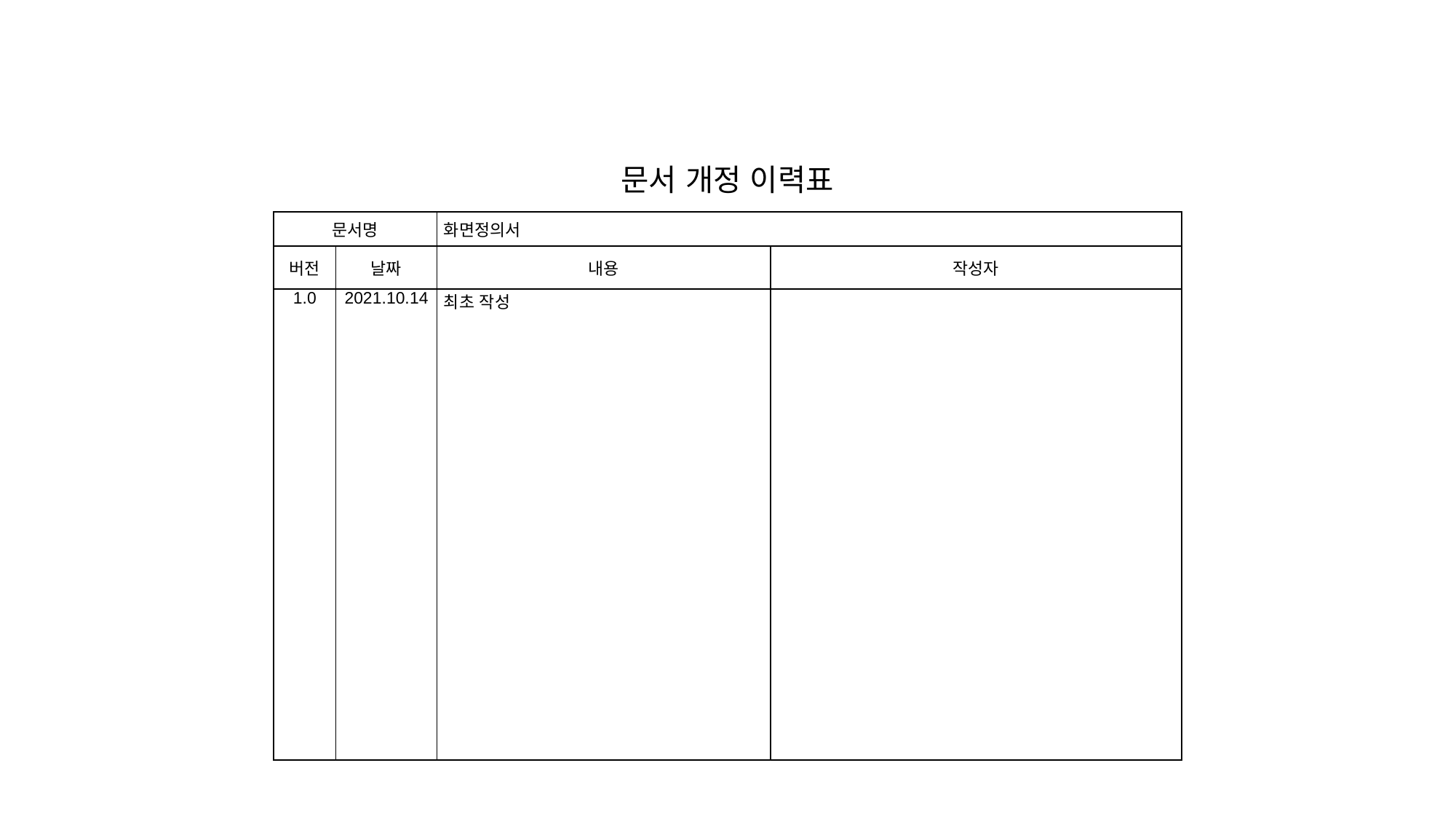

| 문서 개정 이력표 |  |  |  |
| --- | --- | --- | --- |
| 문서명 |  | 화면정의서 |  |
| 버전 | 날짜 | 내용 | 작성자 |
| 1.0 | 2021.10.14 | 최초 작성 |  |